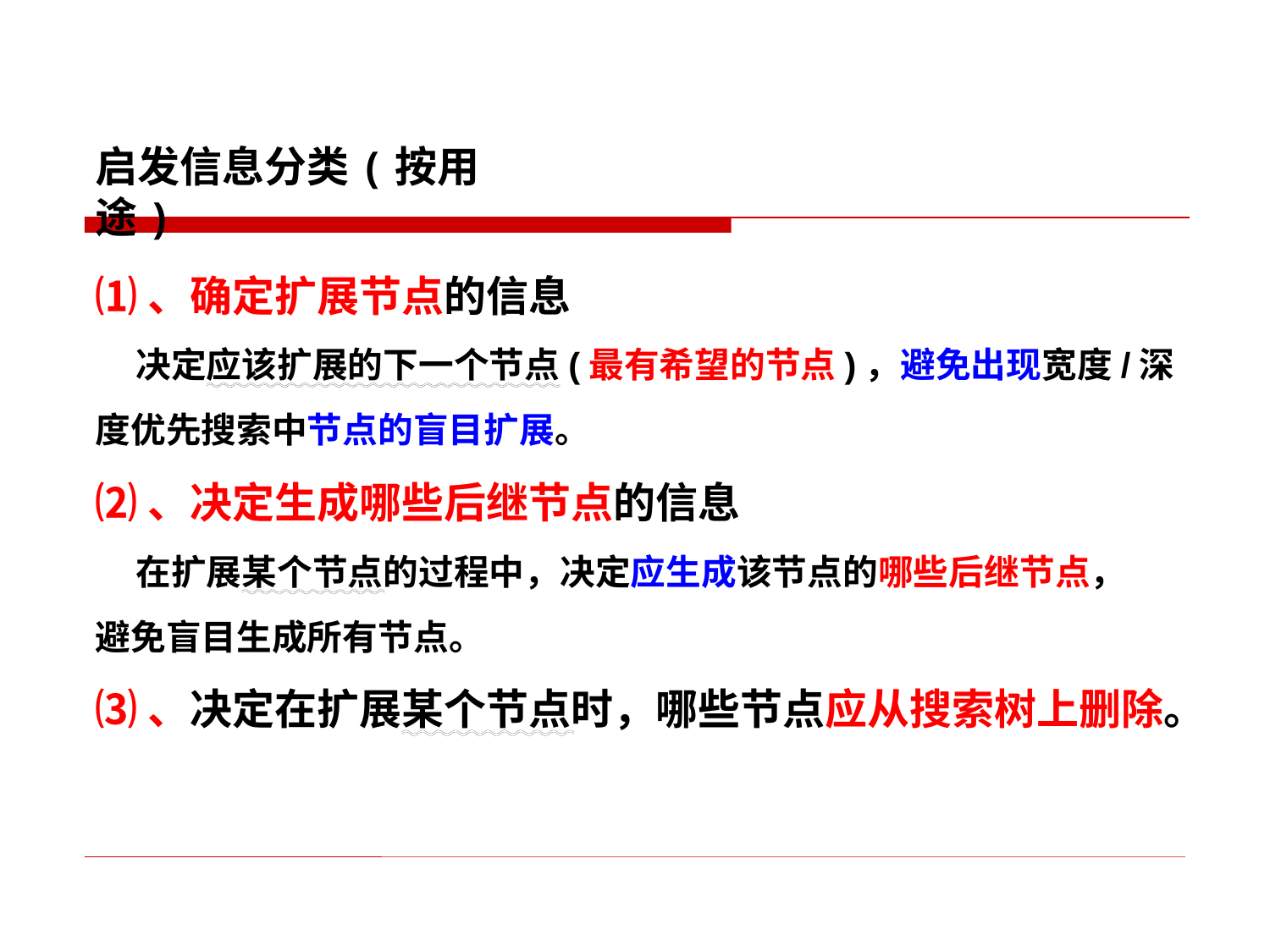

启发信息分类(按用途)
⑴、确定扩展节点的信息
    决定应该扩展的下一个节点(最有希望的节点)，避免出现宽度/深
度优先搜索中节点的盲目扩展。
⑵、决定生成哪些后继节点的信息
    在扩展某个节点的过程中，决定应生成该节点的哪些后继节点，
避免盲目生成所有节点。
⑶、决定在扩展某个节点时，哪些节点应从搜索树上删除。